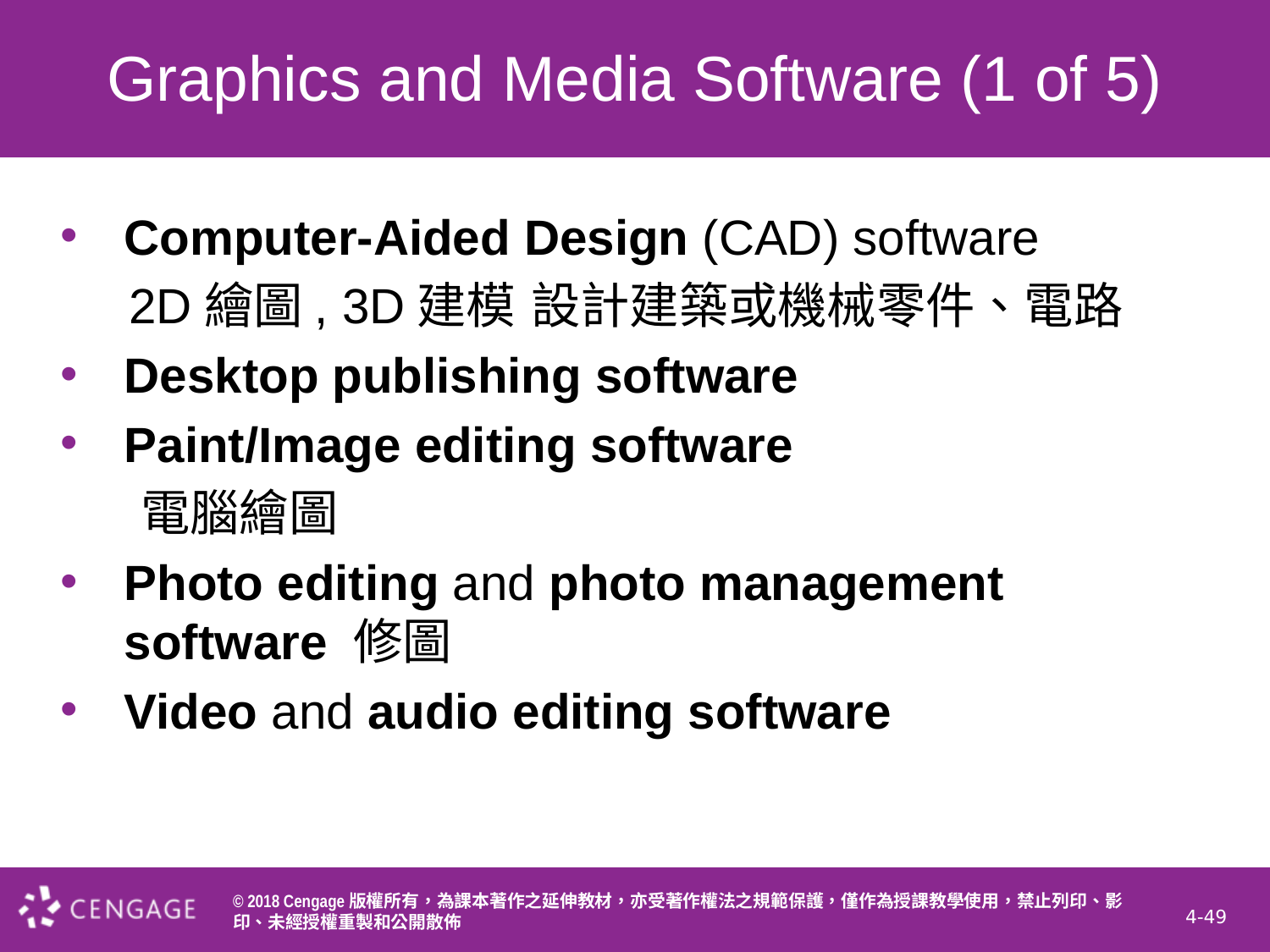

# Graphics and Media Software (1 of 5)
Computer-Aided Design (CAD) software
     2D繪圖, 3D建模 設計建築或機械零件、電路
Desktop publishing software
Paint/Image editing software
    電腦繪圖
Photo editing and photo management software 修圖
Video and audio editing software